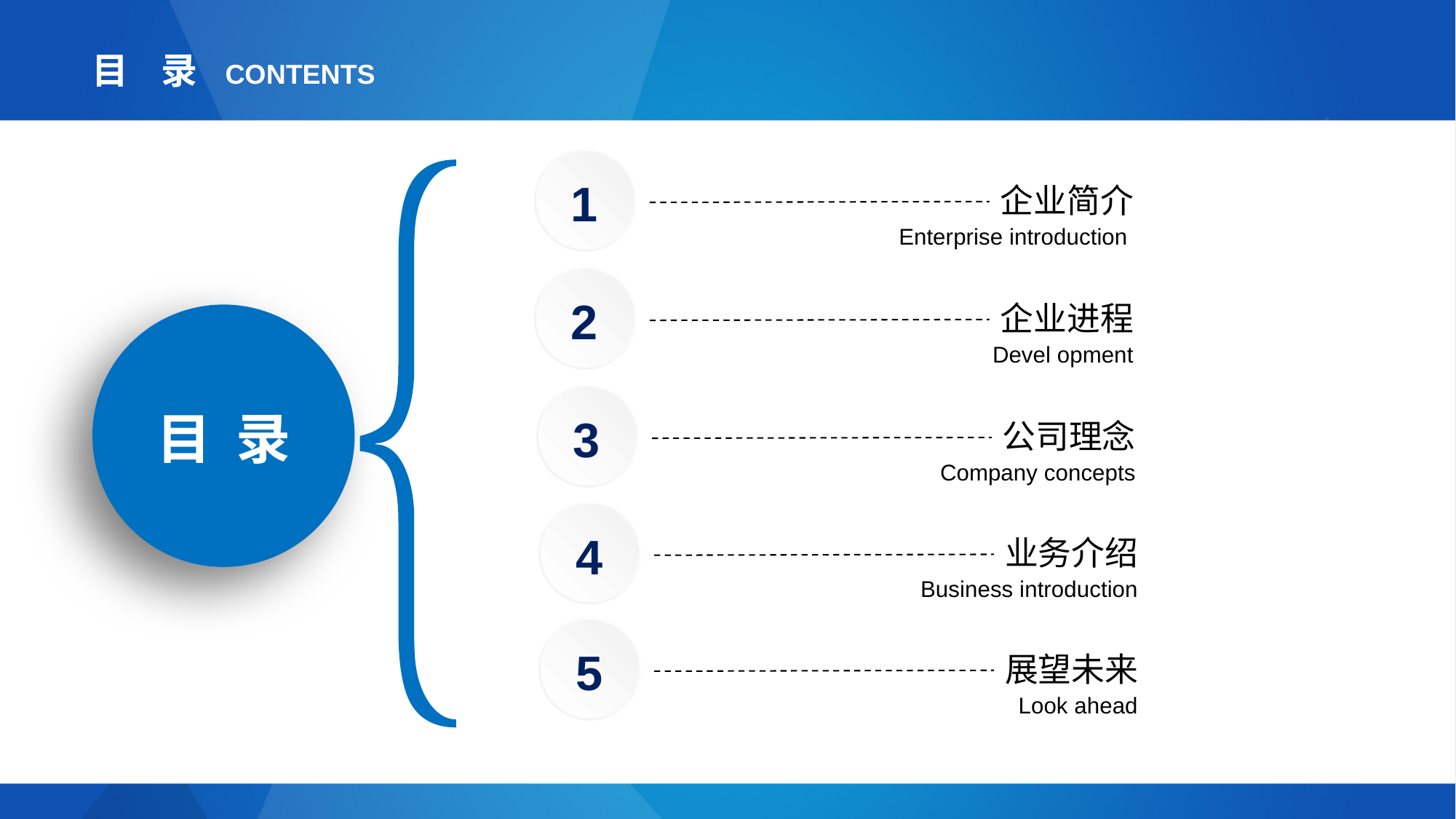

目    录  CONTENTS

1
企业简介
Enterprise introduction

2
企业进程
Devel opment

目  录

3
公司理念
Company concepts

4
业务介绍
   Business introduction

5
展望未来
Look ahead